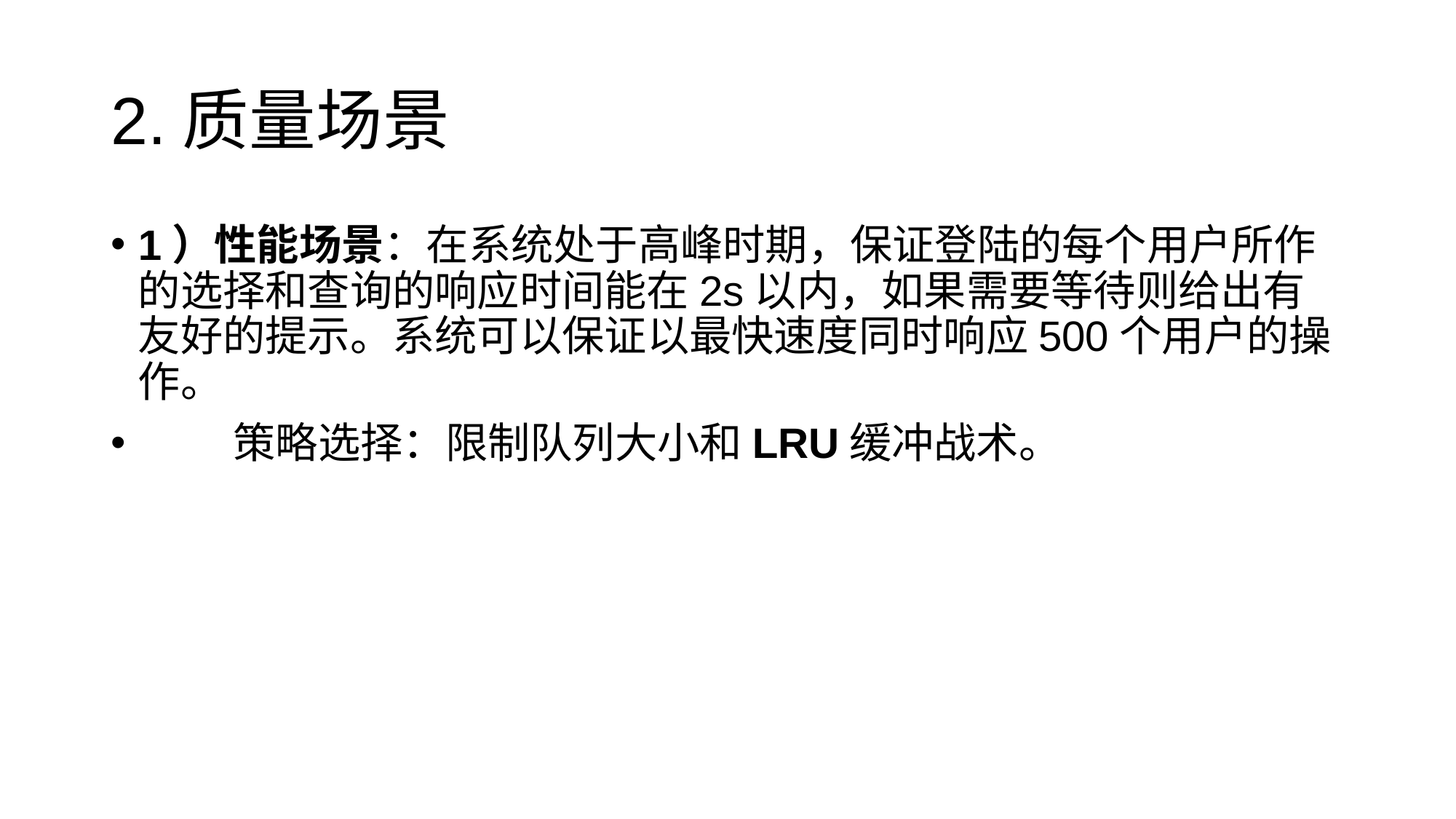

# 2.质量场景
1）性能场景：在系统处于高峰时期，保证登陆的每个用户所作的选择和查询的响应时间能在2s以内，如果需要等待则给出有友好的提示。系统可以保证以最快速度同时响应500个用户的操作。
         策略选择：限制队列大小和LRU缓冲战术。